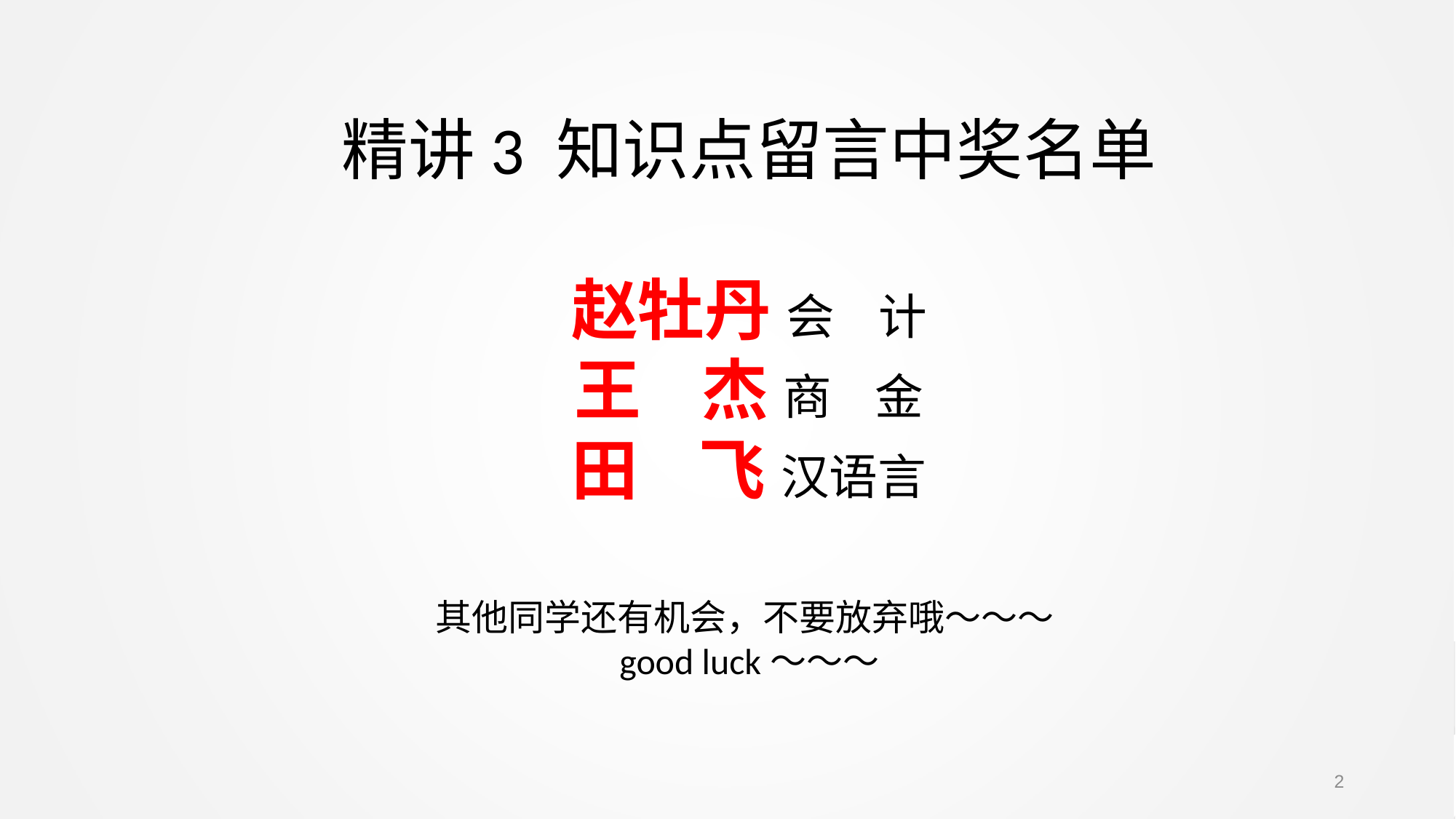

精讲3 知识点留言中奖名单

赵牡丹 会    计
王    杰 商    金
田    飞 汉语言
其他同学还有机会，不要放弃哦～～～good luck～～～
2